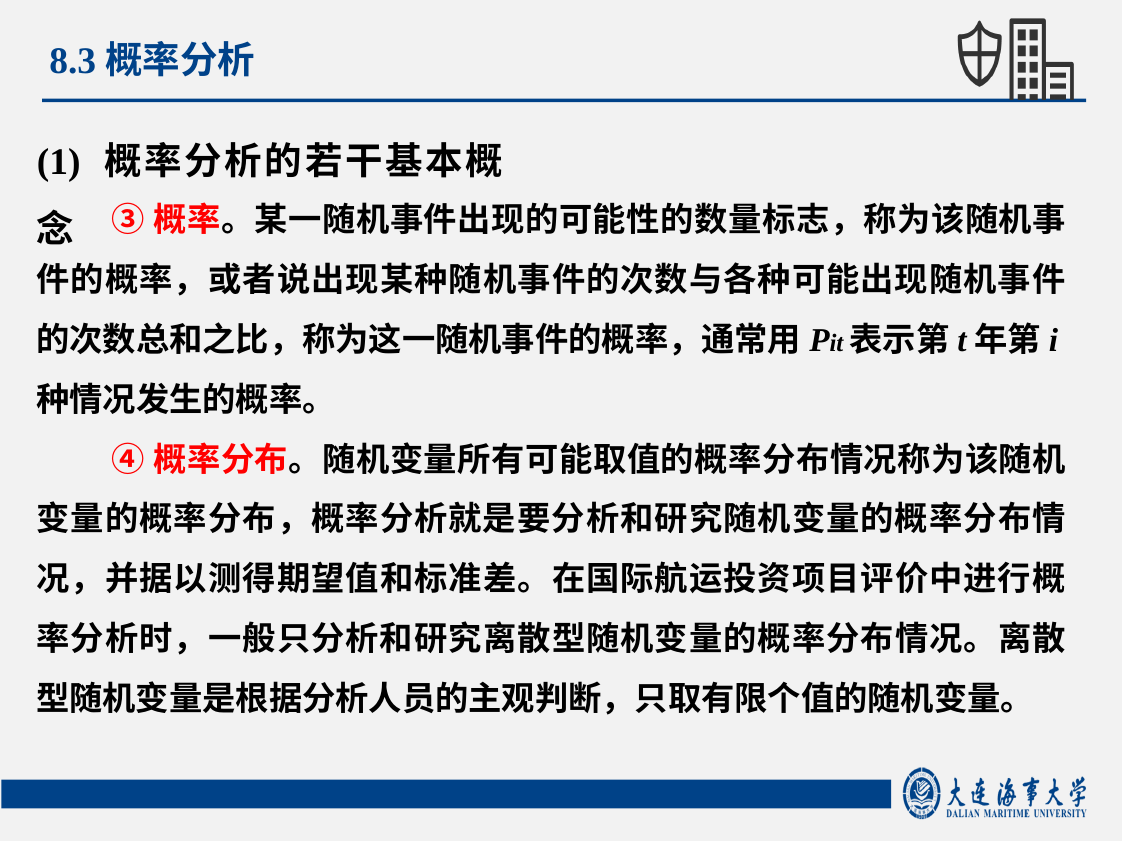

8.3概率分析
(1) 概率分析的若干基本概念
③概率。某一随机事件出现的可能性的数量标志，称为该随机事件的概率，或者说出现某种随机事件的次数与各种可能出现随机事件的次数总和之比，称为这一随机事件的概率，通常用Pit表示第t年第i种情况发生的概率。
④概率分布。随机变量所有可能取值的概率分布情况称为该随机变量的概率分布，概率分析就是要分析和研究随机变量的概率分布情况，并据以测得期望值和标准差。在国际航运投资项目评价中进行概率分析时，一般只分析和研究离散型随机变量的概率分布情况。离散型随机变量是根据分析人员的主观判断，只取有限个值的随机变量。